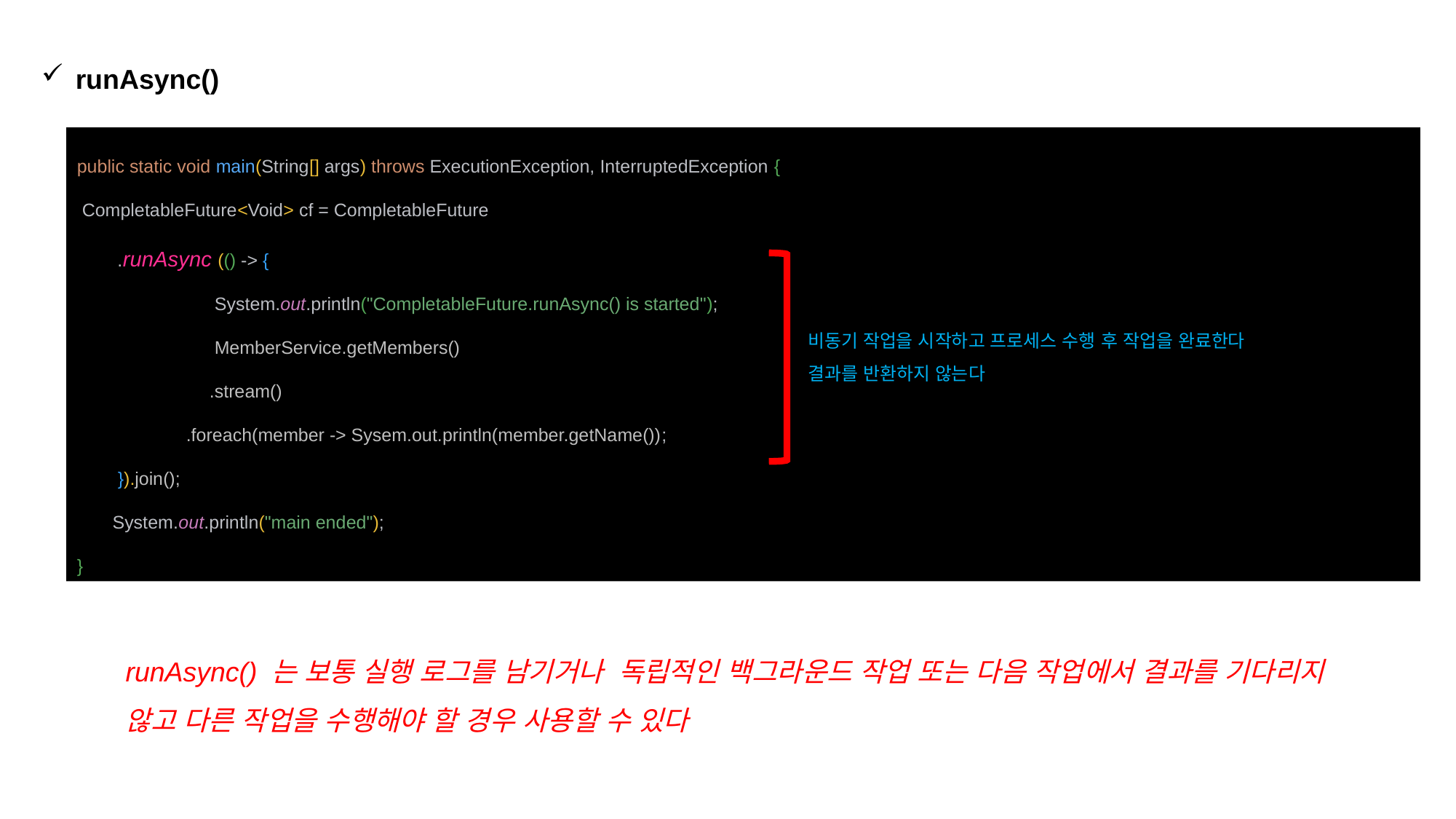

runAsync()
public static void main(String[] args) throws ExecutionException, InterruptedException {
 CompletableFuture<Void> cf = CompletableFuture
        .runAsync (() -> {
                           System.out.println("CompletableFuture.runAsync() is started");
                           MemberService.getMembers()
                          .stream()
	.foreach(member -> Sysem.out.println(member.getName());
        }).join();
       System.out.println("main ended");
}

비동기 작업을 시작하고 프로세스 수행 후 작업을 완료한다
결과를 반환하지 않는다
runAsync() 는 보통 실행 로그를 남기거나  독립적인 백그라운드 작업 또는 다음 작업에서 결과를 기다리지 않고 다른 작업을 수행해야 할 경우 사용할 수 있다